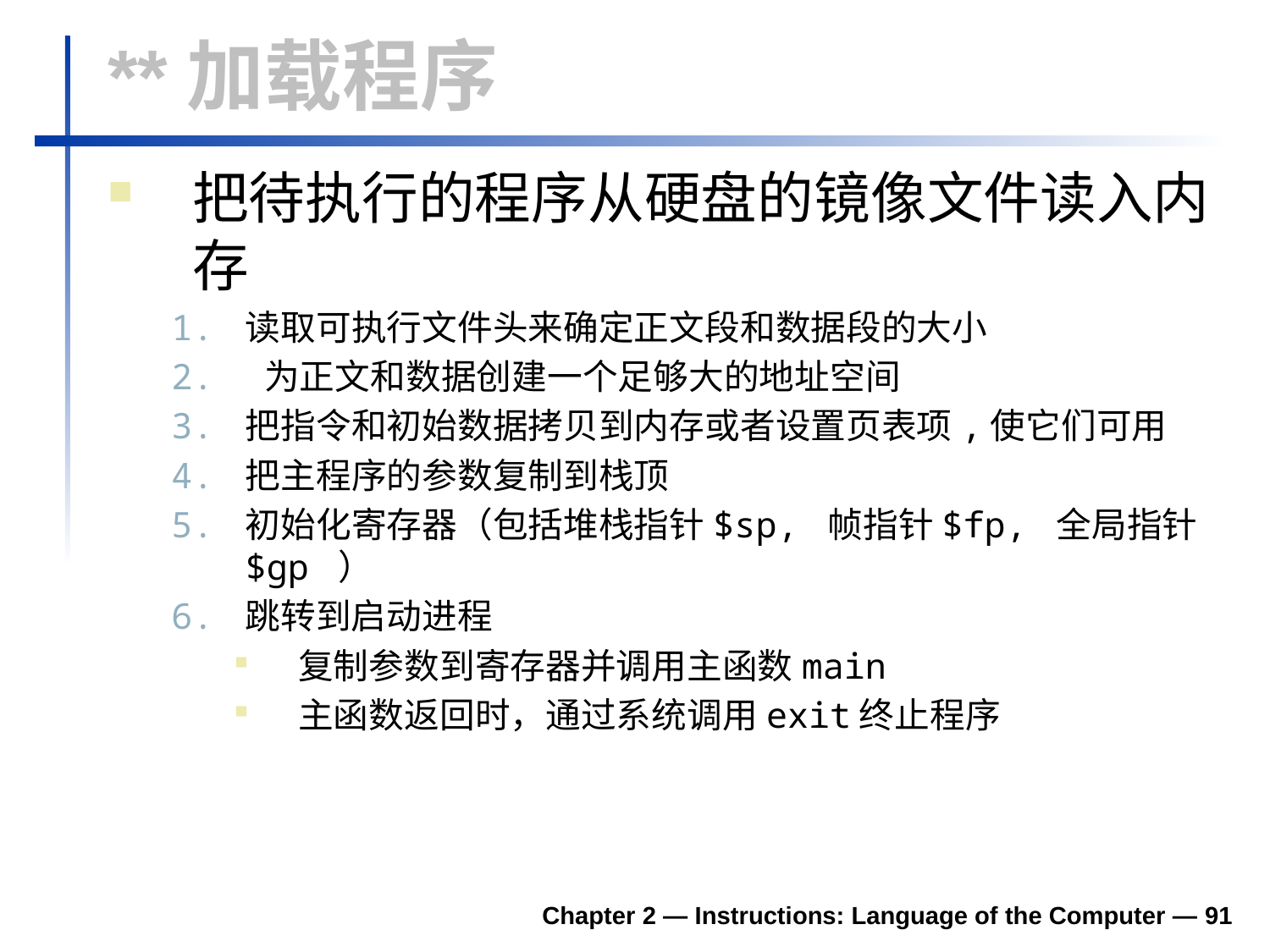

# **加载程序
把待执行的程序从硬盘的镜像文件读入内存
1.	读取可执行文件头来确定正文段和数据段的大小
2.  为正文和数据创建一个足够大的地址空间
3.	把指令和初始数据拷贝到内存或者设置页表项,使它们可用
4.	把主程序的参数复制到栈顶
5.	初始化寄存器（包括堆栈指针$sp, 帧指针$fp, 全局指针$gp ）
6.	跳转到启动进程
复制参数到寄存器并调用主函数main
主函数返回时，通过系统调用exit终止程序
Chapter 2 — Instructions: Language of the Computer — 91